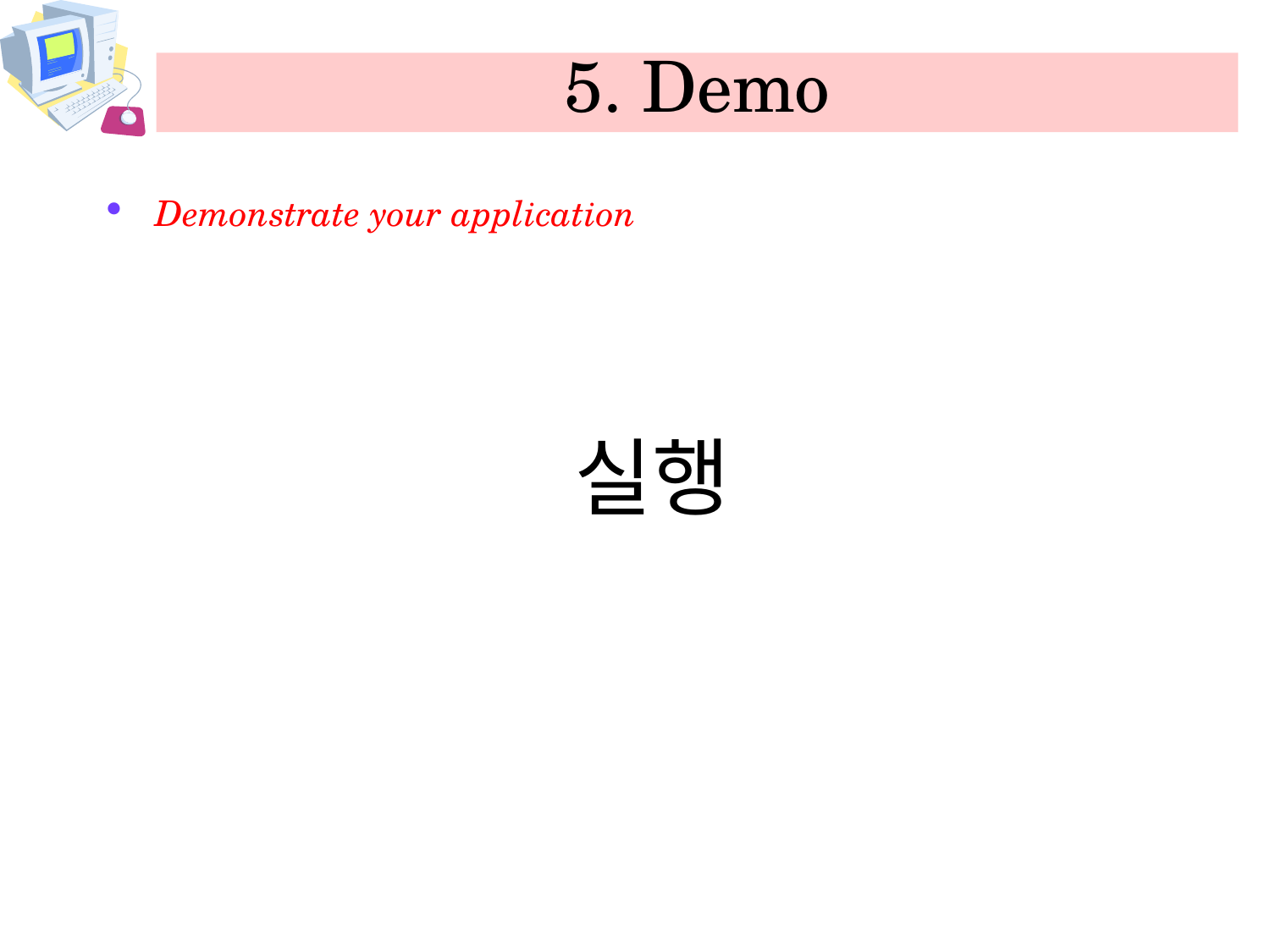

# 5. Demo
Demonstrate your application
실행